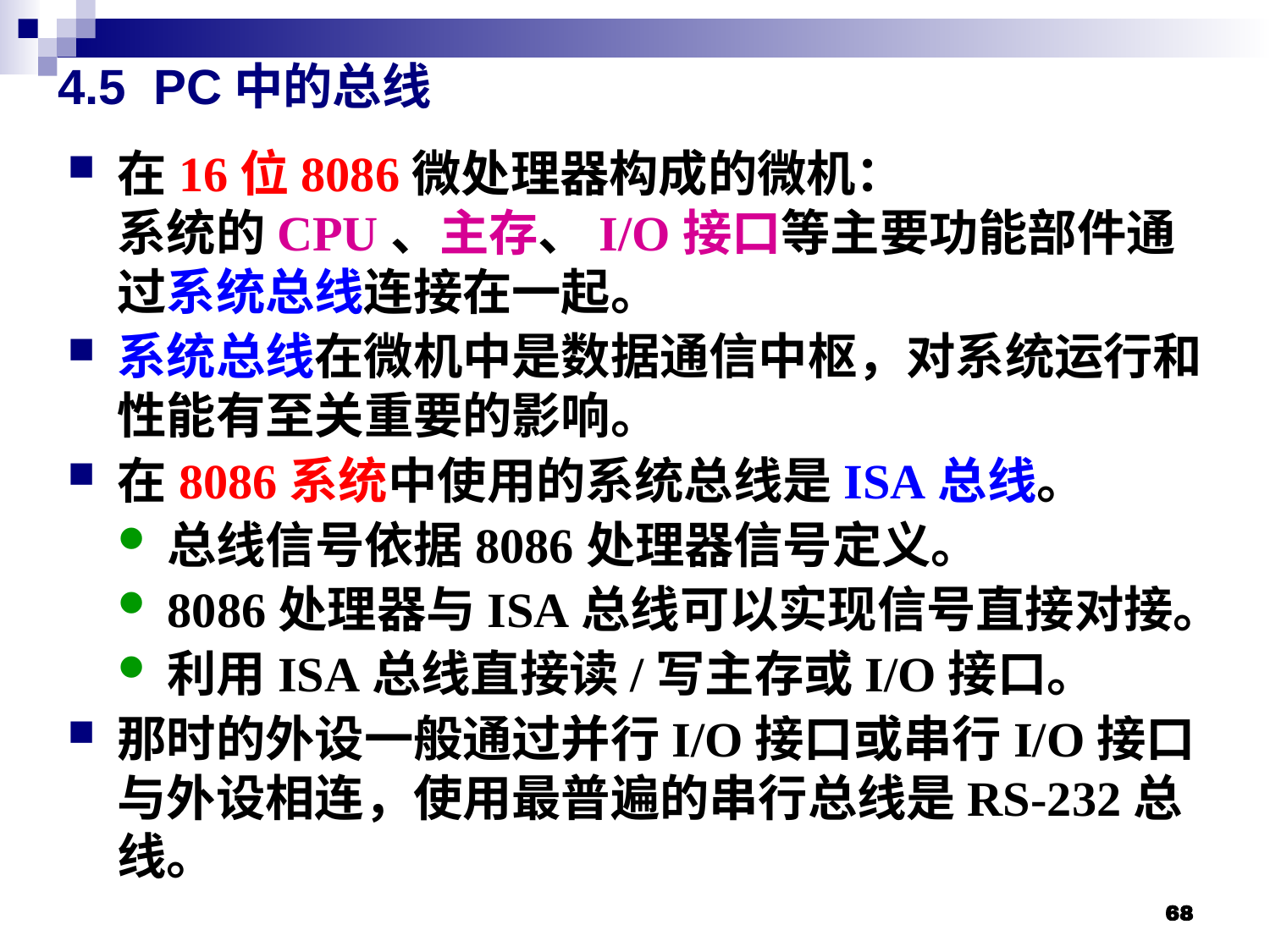

# 4.5  PC中的总线
在16位8086微处理器构成的微机：
系统的CPU、主存、I/O接口等主要功能部件通过系统总线连接在一起。
系统总线在微机中是数据通信中枢，对系统运行和性能有至关重要的影响。
在8086系统中使用的系统总线是ISA总线。
总线信号依据8086处理器信号定义。
8086处理器与ISA总线可以实现信号直接对接。
利用ISA总线直接读/写主存或I/O接口。
那时的外设一般通过并行I/O接口或串行I/O接口与外设相连，使用最普遍的串行总线是RS-232总线。
68